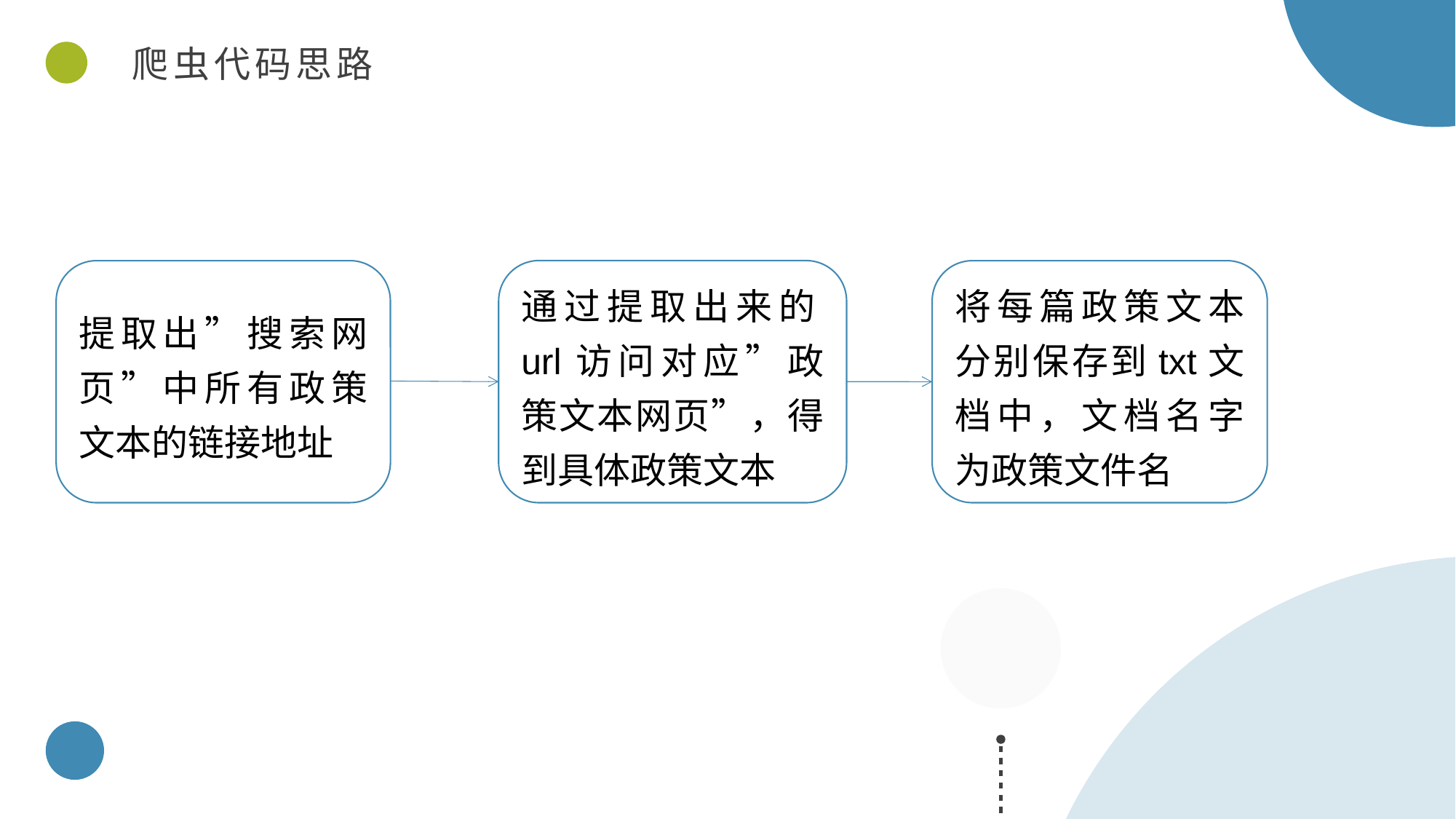

爬虫代码思路

通过提取出来的url访问对应”政策文本网页”，得到具体政策文本
提取出”搜索网页”中所有政策文本的链接地址
将每篇政策文本分别保存到txt文档中，文档名字为政策文件名